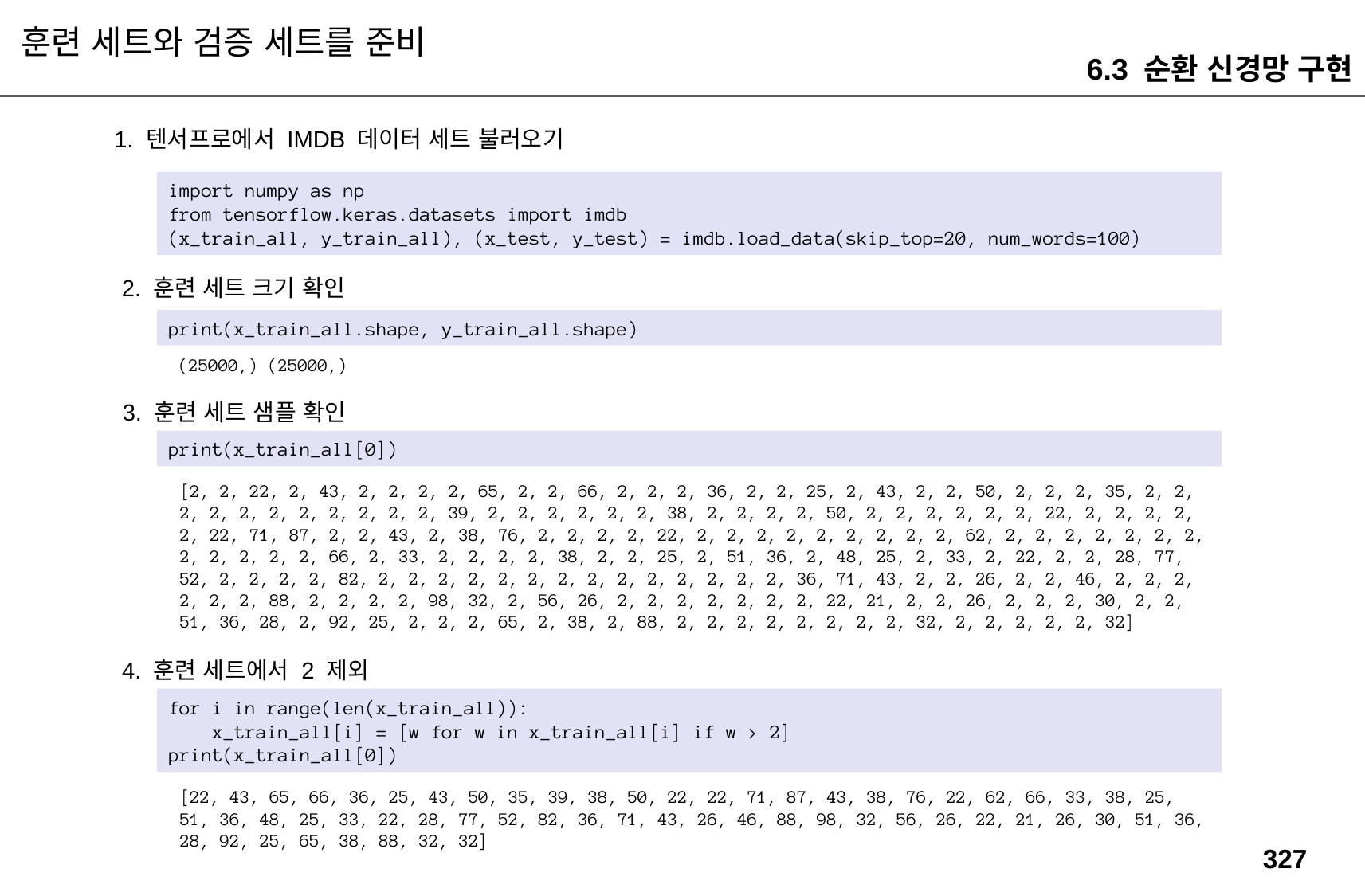

훈련 세트와 검증 세트를 준비
6.3 순환 신경망 구현
1. 텐서프로에서 IMDB 데이터 세트 불러오기
import numpy as np
from tensorflow.keras.datasets import imdb
(x_train_all, y_train_all), (x_test, y_test) = imdb.load_data(skip_top=20, num_words=100)
2. 훈련 세트 크기 확인
print(x_train_all.shape, y_train_all.shape)
(25000,) (25000,)
3. 훈련 세트 샘플 확인
print(x_train_all[0])
[2, 2, 22, 2, 43, 2, 2, 2, 2, 65, 2, 2, 66, 2, 2, 2, 36, 2, 2, 25, 2, 43, 2, 2, 50, 2, 2, 2, 35, 2, 2, 2, 2, 2, 2, 2, 2, 2, 2, 2, 39, 2, 2, 2, 2, 2, 2, 38, 2, 2, 2, 2, 50, 2, 2, 2, 2, 2, 2, 22, 2, 2, 2, 2, 2, 22, 71, 87, 2, 2, 43, 2, 38, 76, 2, 2, 2, 2, 22, 2, 2, 2, 2, 2, 2, 2, 2, 2, 62, 2, 2, 2, 2, 2, 2, 2, 2, 2, 2, 2, 2, 66, 2, 33, 2, 2, 2, 2, 38, 2, 2, 25, 2, 51, 36, 2, 48, 25, 2, 33, 2, 22, 2, 2, 28, 77, 52, 2, 2, 2, 2, 82, 2, 2, 2, 2, 2, 2, 2, 2, 2, 2, 2, 2, 2, 2, 36, 71, 43, 2, 2, 26, 2, 2, 46, 2, 2, 2, 2, 2, 2, 88, 2, 2, 2, 2, 98, 32, 2, 56, 26, 2, 2, 2, 2, 2, 2, 2, 22, 21, 2, 2, 26, 2, 2, 2, 30, 2, 2, 51, 36, 28, 2, 92, 25, 2, 2, 2, 65, 2, 38, 2, 88, 2, 2, 2, 2, 2, 2, 2, 2, 32, 2, 2, 2, 2, 2, 32]
4. 훈련 세트에서 2 제외
for i in range(len(x_train_all)):
    x_train_all[i] = [w for w in x_train_all[i] if w > 2]
print(x_train_all[0])
[22, 43, 65, 66, 36, 25, 43, 50, 35, 39, 38, 50, 22, 22, 71, 87, 43, 38, 76, 22, 62, 66, 33, 38, 25, 51, 36, 48, 25, 33, 22, 28, 77, 52, 82, 36, 71, 43, 26, 46, 88, 98, 32, 56, 26, 22, 21, 26, 30, 51, 36, 28, 92, 25, 65, 38, 88, 32, 32]